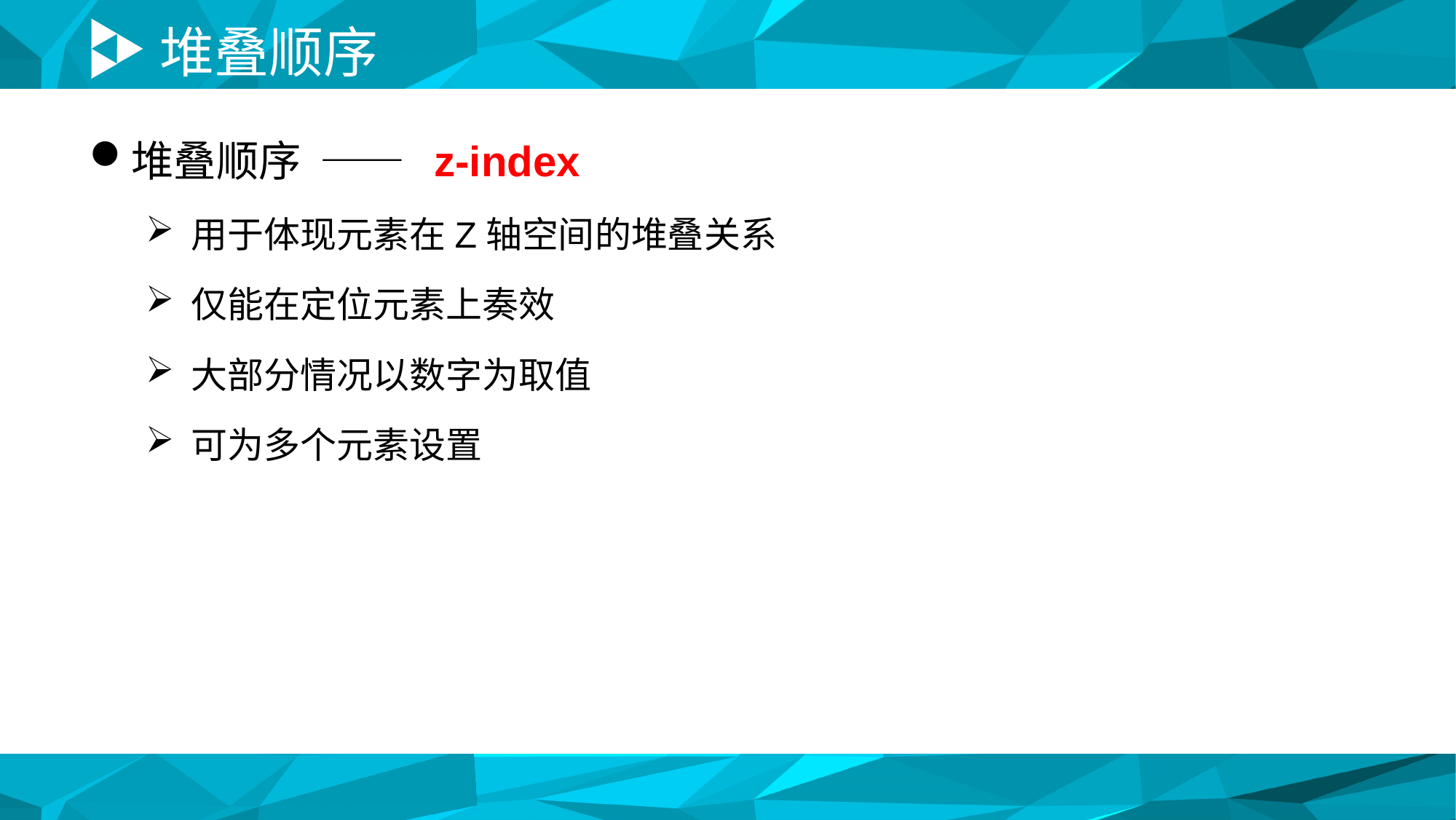

# 堆叠顺序
堆叠顺序  ——  z-index
用于体现元素在Z轴空间的堆叠关系
仅能在定位元素上奏效
大部分情况以数字为取值
可为多个元素设置